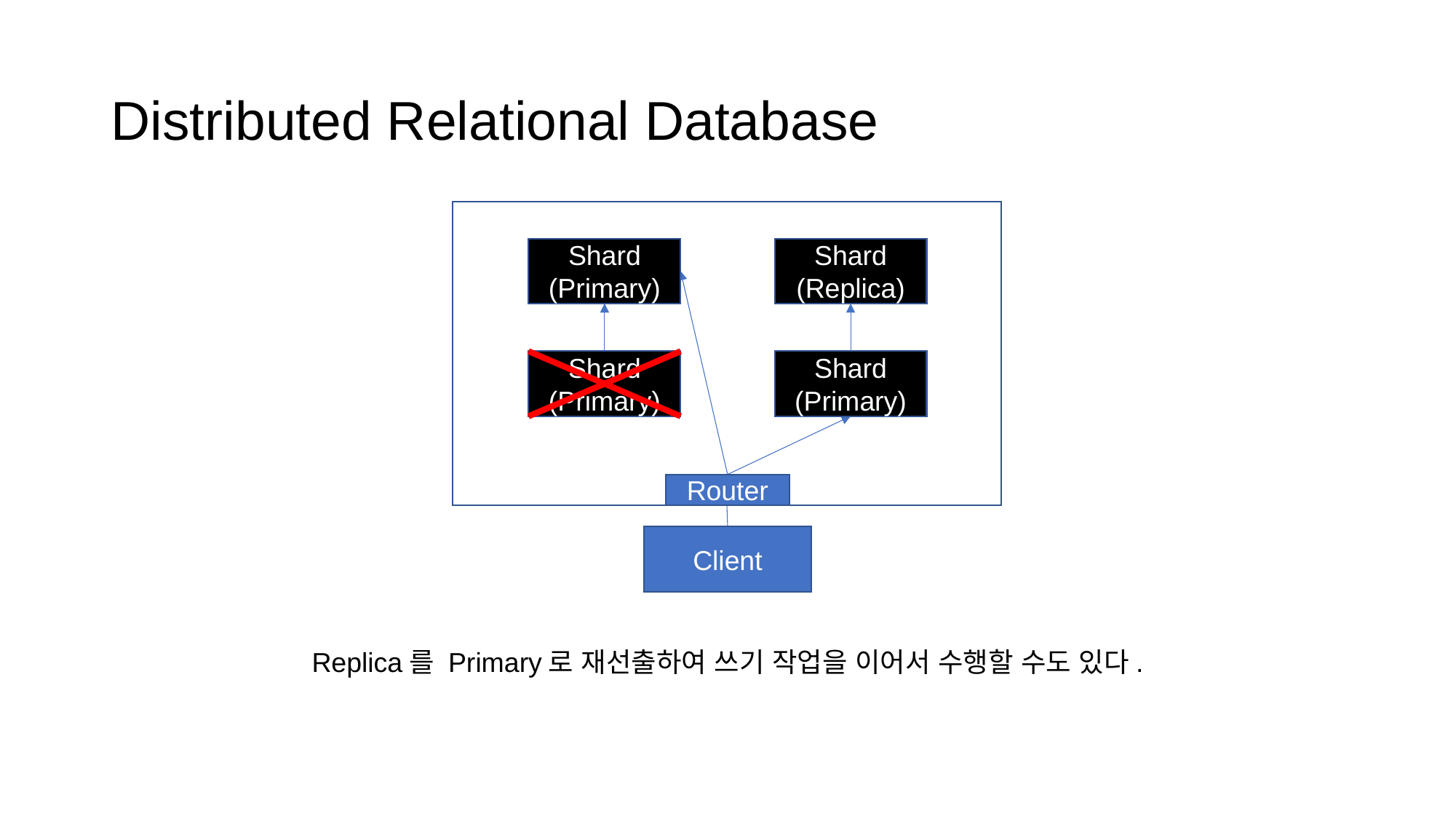

# Distributed Relational Database

Shard
(Primary)
Shard
(Replica)
Shard
(Primary)
Shard
(Primary)
Router
Client
Replica를 Primary로 재선출하여 쓰기 작업을 이어서 수행할 수도 있다.